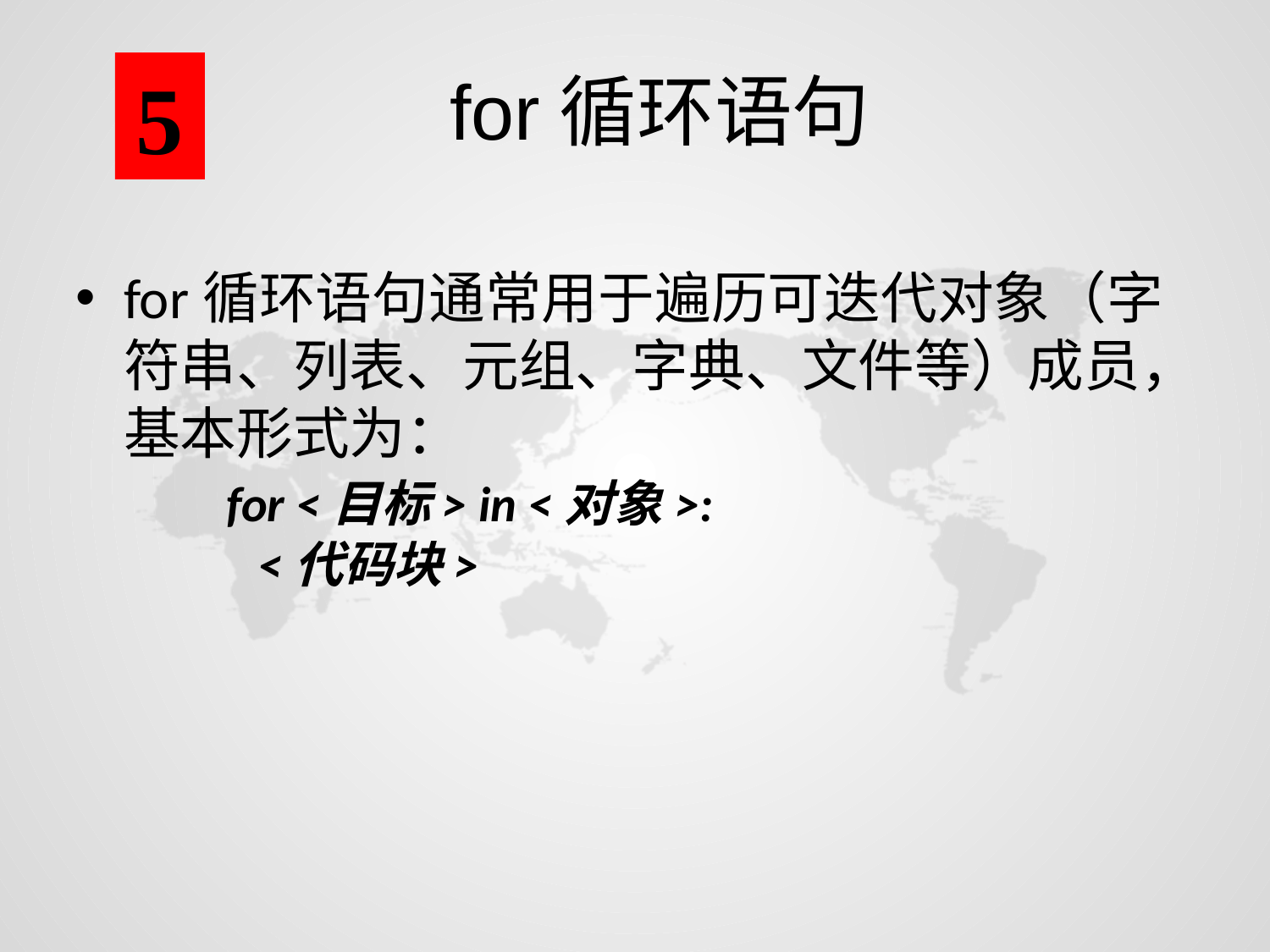

5
# for循环语句
for循环语句通常用于遍历可迭代对象（字符串、列表、元组、字典、文件等）成员，基本形式为：
       for <目标> in <对象>:
            <代码块>